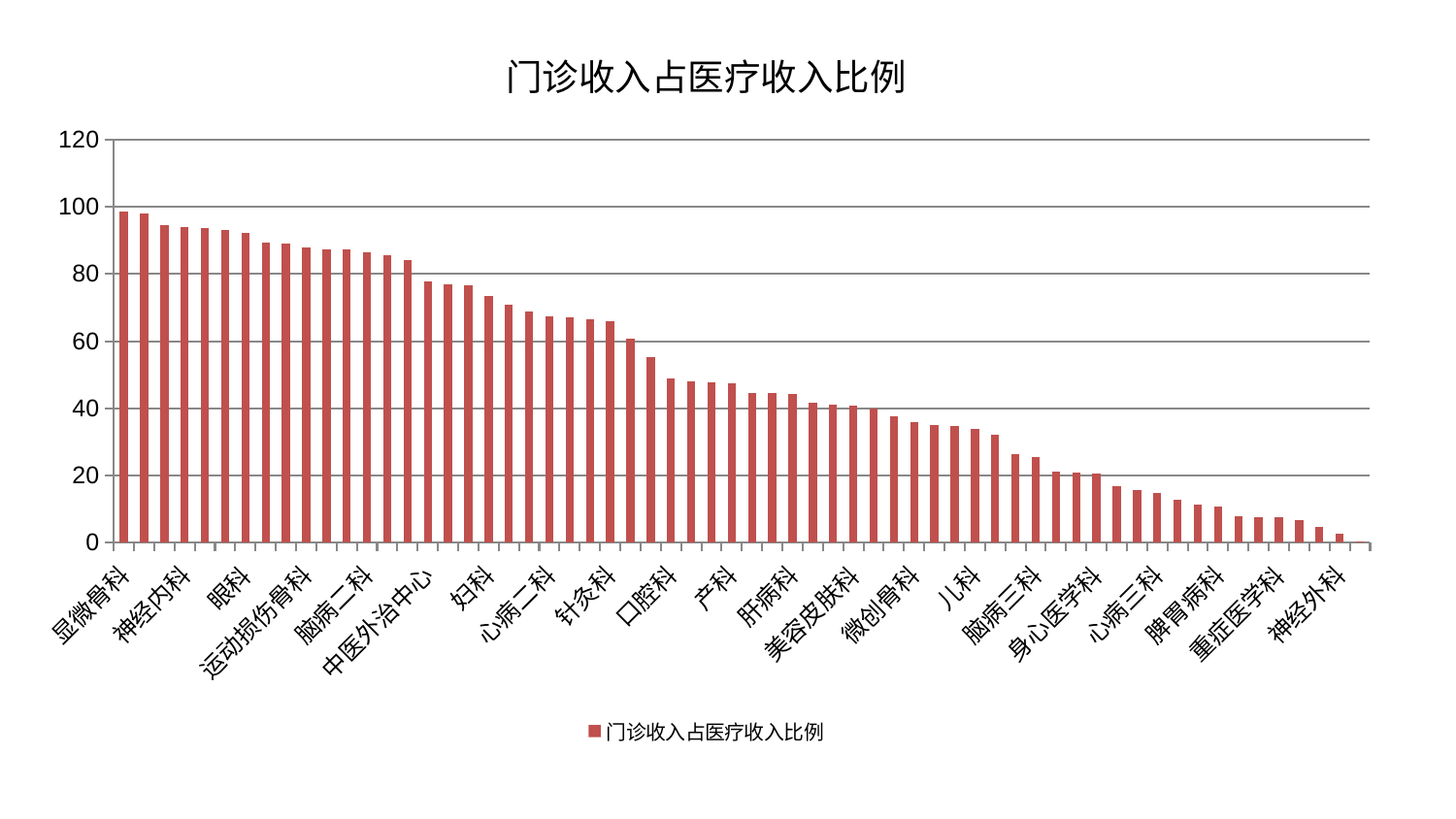

### Chart: 门诊收入占医疗收入比例

| Category | 门诊收入占医疗收入比例 |
|---|---|
| 显微骨科 | 98.62289616262623 |
| 关节骨科 | 98.00123826303813 |
| 小儿骨科 | 94.45543390569189 |
| 神经内科 | 93.89109802909637 |
| 创伤骨科 | 93.7760903162816 |
| 骨科 | 93.22995603334758 |
| 眼科 | 92.09751569195264 |
| 风湿病科 | 89.24177681633469 |
| 医院 | 89.18543738228554 |
| 运动损伤骨科 | 87.80867924739182 |
| 治未病中心 | 87.24211278749317 |
| 心血管内科 | 87.22325653756972 |
| 脑病二科 | 86.42563988209298 |
| 妇二科 | 85.70635463470045 |
| 耳鼻喉科 | 84.26619784458893 |
| 中医外治中心 | 77.64775038691907 |
| 肝胆外科 | 76.9462463654635 |
| 内分泌科 | 76.50868425105205 |
| 妇科 | 73.57806055081389 |
| 中医经典科 | 70.81810953386515 |
| 心病四科 | 68.78058056201093 |
| 心病二科 | 67.45471512119605 |
| 泌尿外科 | 67.2419396997487 |
| 综合内科 | 66.57480343035844 |
| 针灸科 | 65.98578785616758 |
| 消化内科 | 60.821381222297546 |
| 普通外科 | 55.36678423196675 |
| 口腔科 | 48.86038865015949 |
| 男科 | 48.06428361085722 |
| 推拿科 | 47.87239112943007 |
| 产科 | 47.51071621323373 |
| 脊柱骨科 | 44.503495322699685 |
| 肾病科 | 44.46383402253302 |
| 肝病科 | 44.20526081646652 |
| 胸外科 | 41.806125488353764 |
| 脾胃科消化科合并 | 41.11771875628234 |
| 美容皮肤科 | 40.754872148259814 |
| 肿瘤内科 | 39.84575532055046 |
| 心病一科 | 37.69037640748125 |
| 微创骨科 | 35.918680669864614 |
| 东区重症医学科 | 34.89920415609229 |
| 周围血管科 | 34.70025803488166 |
| 儿科 | 33.889410352443505 |
| 康复科 | 32.20935891827432 |
| 肾脏内科 | 26.490670002049143 |
| 脑病三科 | 25.490927977987333 |
| 血液科 | 21.16015733379286 |
| 小儿推拿科 | 20.734605790350248 |
| 身心医学科 | 20.500162547912115 |
| 乳腺甲状腺外科 | 16.884714962974122 |
| 肛肠科 | 15.680914512908872 |
| 心病三科 | 14.662440095194551 |
| 皮肤科 | 12.85019077507943 |
| 妇科妇二科合并 | 11.30534818183171 |
| 脾胃病科 | 10.799950880067378 |
| 老年医学科 | 7.731477104558659 |
| 脑病一科 | 7.636239983631188 |
| 重症医学科 | 7.485724096801594 |
| 东区肾病科 | 6.568798785804919 |
| 呼吸内科 | 4.707706476949047 |
| 神经外科 | 2.5445912494553413 |
| 西区重症医学科 | 0.2820576309977785 |
66